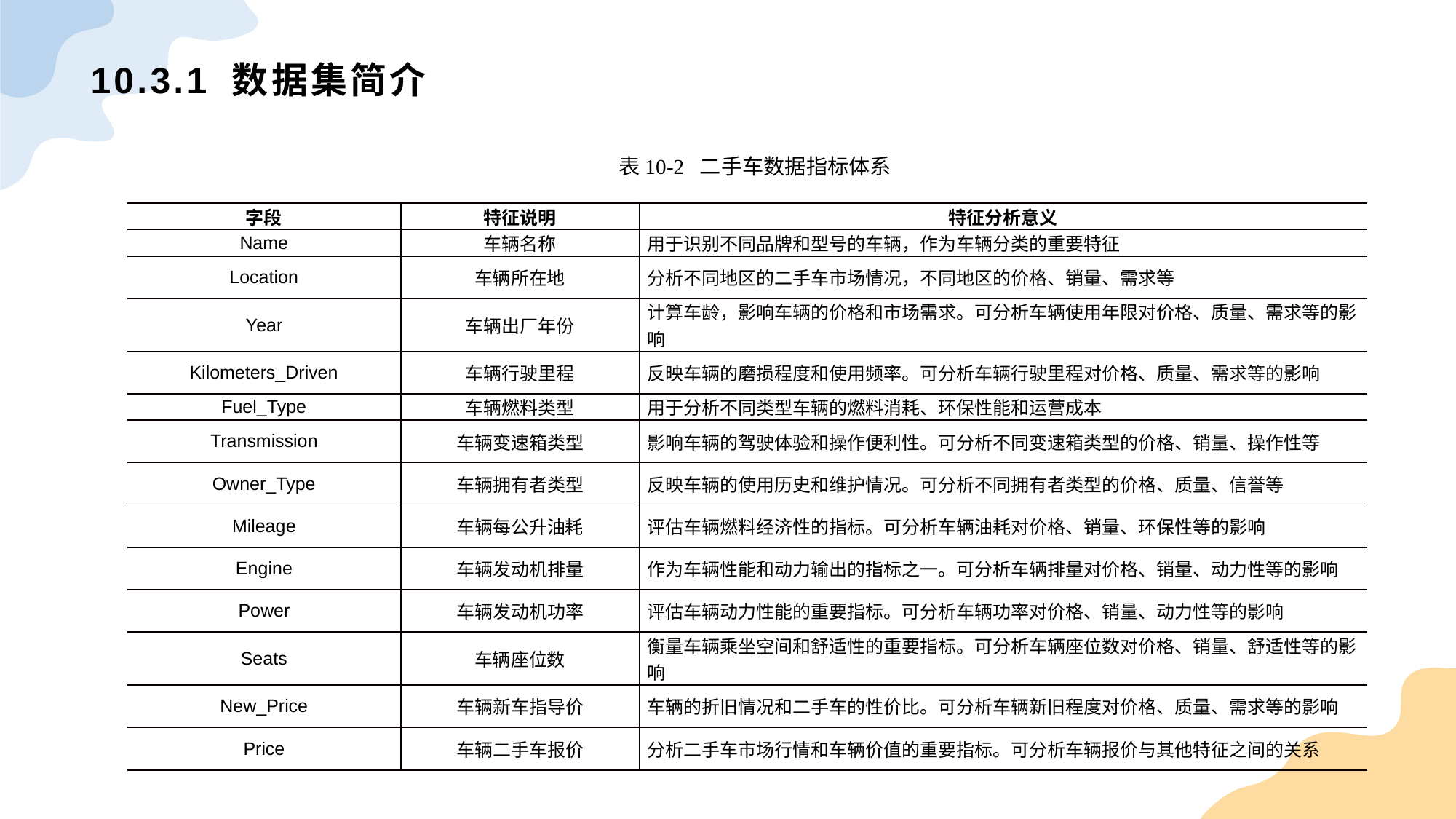

# 10.3.1 数据集简介
表10-2  二手车数据指标体系
| 字段 | 特征说明 | 特征分析意义 |
| --- | --- | --- |
| Name | 车辆名称 | 用于识别不同品牌和型号的车辆，作为车辆分类的重要特征 |
| Location | 车辆所在地 | 分析不同地区的二手车市场情况，不同地区的价格、销量、需求等 |
| Year | 车辆出厂年份 | 计算车龄，影响车辆的价格和市场需求。可分析车辆使用年限对价格、质量、需求等的影响 |
| Kilometers\_Driven | 车辆行驶里程 | 反映车辆的磨损程度和使用频率。可分析车辆行驶里程对价格、质量、需求等的影响 |
| Fuel\_Type | 车辆燃料类型 | 用于分析不同类型车辆的燃料消耗、环保性能和运营成本 |
| Transmission | 车辆变速箱类型 | 影响车辆的驾驶体验和操作便利性。可分析不同变速箱类型的价格、销量、操作性等 |
| Owner\_Type | 车辆拥有者类型 | 反映车辆的使用历史和维护情况。可分析不同拥有者类型的价格、质量、信誉等 |
| Mileage | 车辆每公升油耗 | 评估车辆燃料经济性的指标。可分析车辆油耗对价格、销量、环保性等的影响 |
| Engine | 车辆发动机排量 | 作为车辆性能和动力输出的指标之一。可分析车辆排量对价格、销量、动力性等的影响 |
| Power | 车辆发动机功率 | 评估车辆动力性能的重要指标。可分析车辆功率对价格、销量、动力性等的影响 |
| Seats | 车辆座位数 | 衡量车辆乘坐空间和舒适性的重要指标。可分析车辆座位数对价格、销量、舒适性等的影响 |
| New\_Price | 车辆新车指导价 | 车辆的折旧情况和二手车的性价比。可分析车辆新旧程度对价格、质量、需求等的影响 |
| Price | 车辆二手车报价 | 分析二手车市场行情和车辆价值的重要指标。可分析车辆报价与其他特征之间的关系 |